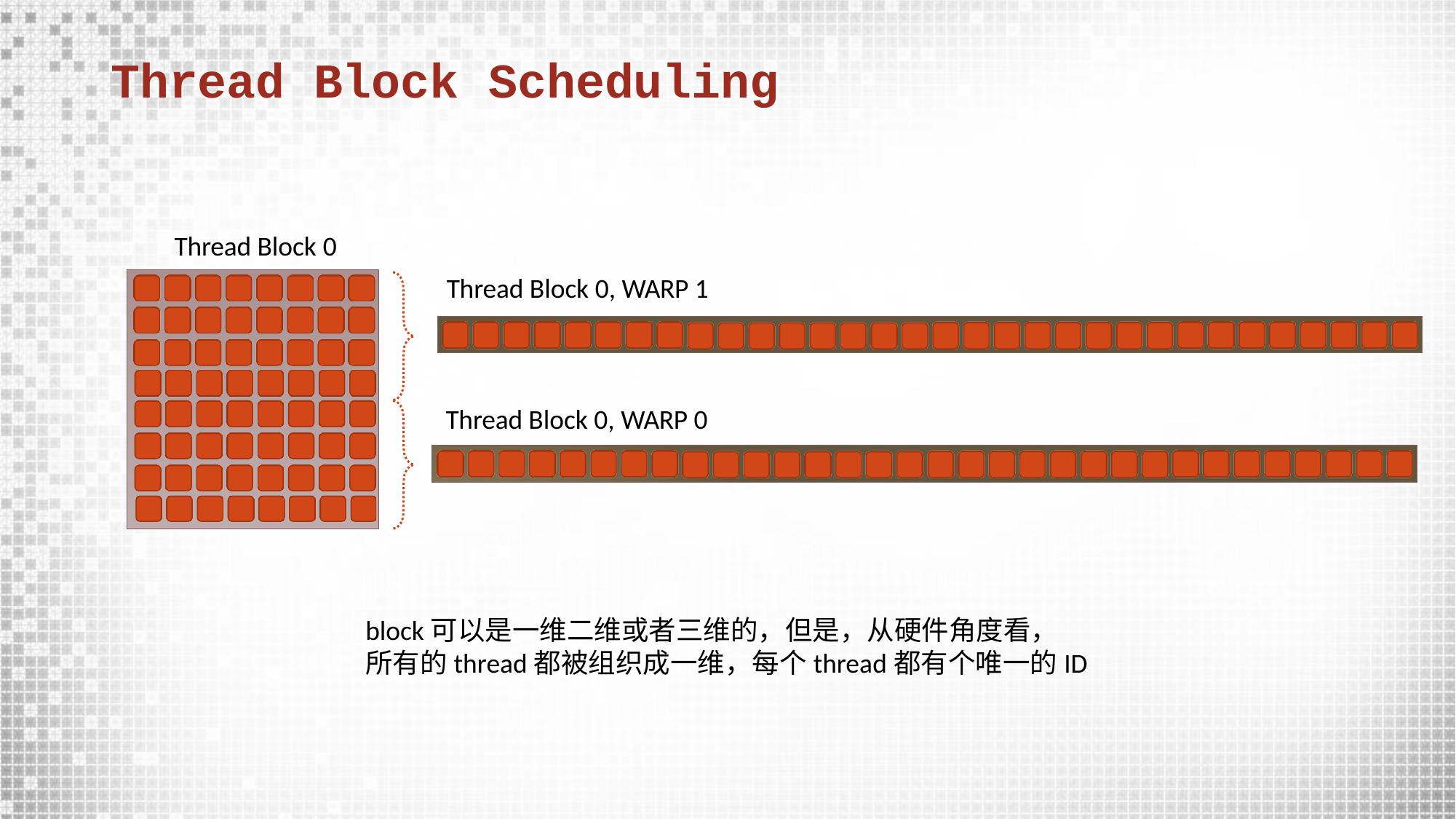

# Thread Block Scheduling
Thread Block 0
Thread Block 0, WARP 1

Thread Block 0, WARP 0

block可以是一维二维或者三维的，但是，从硬件角度看，
所有的thread都被组织成一维，每个thread都有个唯一的ID